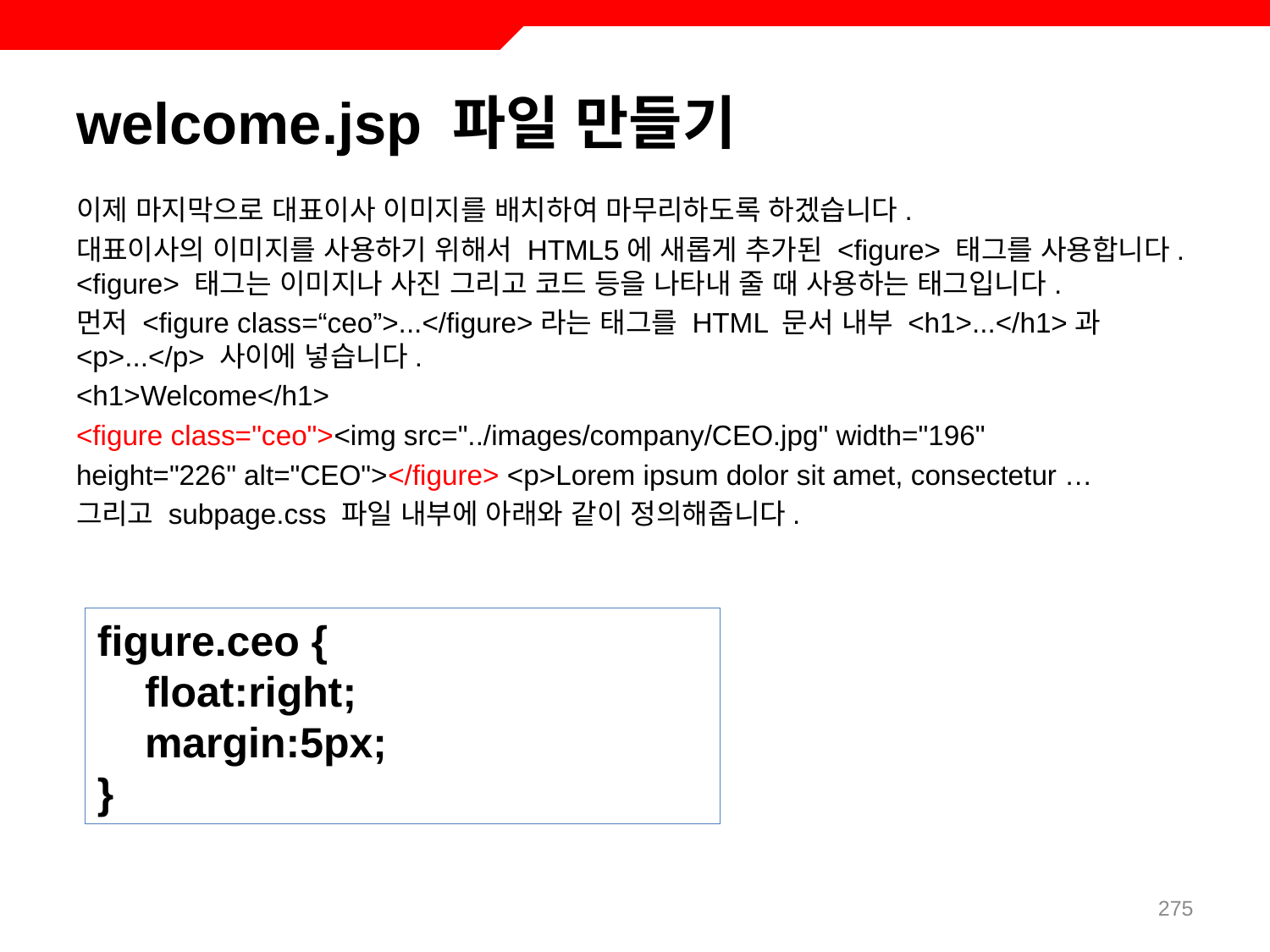

# welcome.jsp 파일 만들기
이제 마지막으로 대표이사 이미지를 배치하여 마무리하도록 하겠습니다.
대표이사의 이미지를 사용하기 위해서 HTML5에 새롭게 추가된 <figure> 태그를 사용합니다. <figure> 태그는 이미지나 사진 그리고 코드 등을 나타내 줄 때 사용하는 태그입니다.
먼저 <figure class=“ceo”>...</figure>라는 태그를 HTML 문서 내부 <h1>...</h1>과 <p>...</p> 사이에 넣습니다.
<h1>Welcome</h1>
<figure class="ceo"><img src="../images/company/CEO.jpg" width="196"
height="226" alt="CEO"></figure> <p>Lorem ipsum dolor sit amet, consectetur …
그리고 subpage.css 파일 내부에 아래와 같이 정의해줍니다.
figure.ceo {
    float:right;
    margin:5px;
}
275